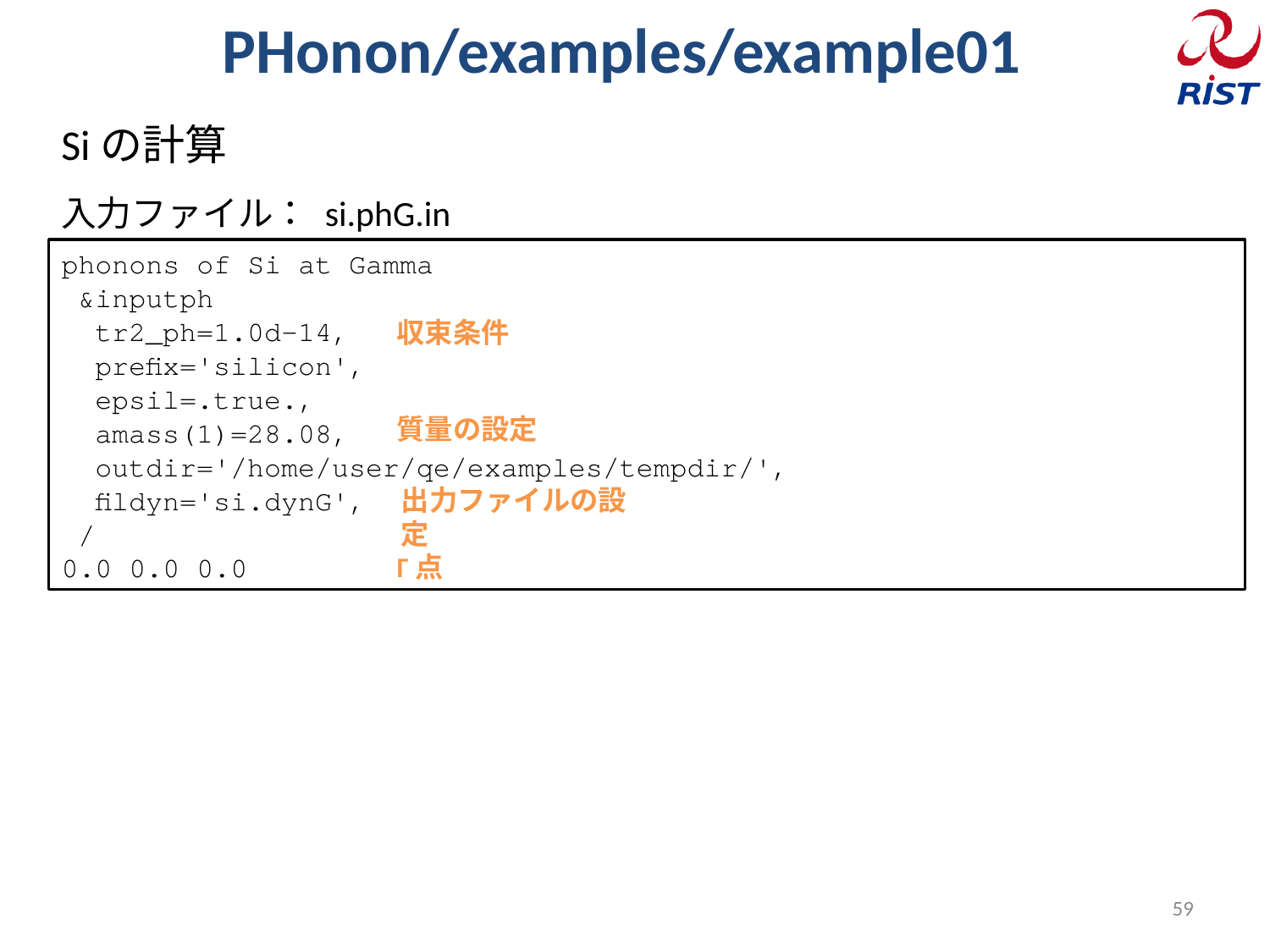

# PHonon/examples/example01
Siの計算
入力ファイル： si.phG.in
phonons of Si at Gamma
 &inputph
  tr2_ph=1.0d-14,
  prefix='silicon',
  epsil=.true.,
  amass(1)=28.08,
  outdir='/home/user/qe/examples/tempdir/',
  fildyn='si.dynG',
 /
0.0 0.0 0.0
収束条件
質量の設定
出力ファイルの設定
Γ点
59